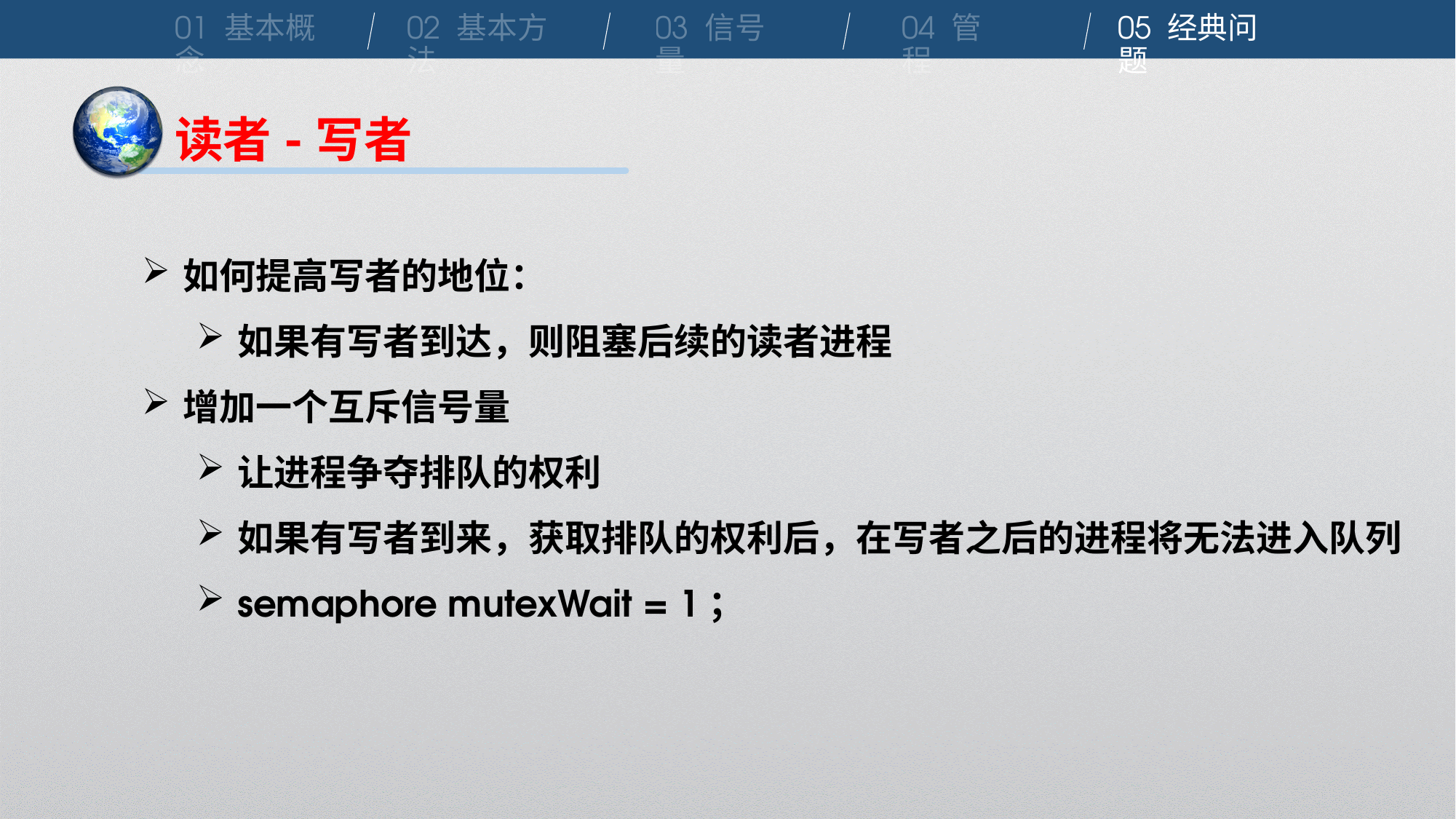

01 基本概念
02 基本方法
03 信号量
04 管程
05 经典问题
读者-写者
如何提高写者的地位：
如果有写者到达，则阻塞后续的读者进程
增加一个互斥信号量
让进程争夺排队的权利
如果有写者到来，获取排队的权利后，在写者之后的进程将无法进入队列
semaphore mutexWait = 1；